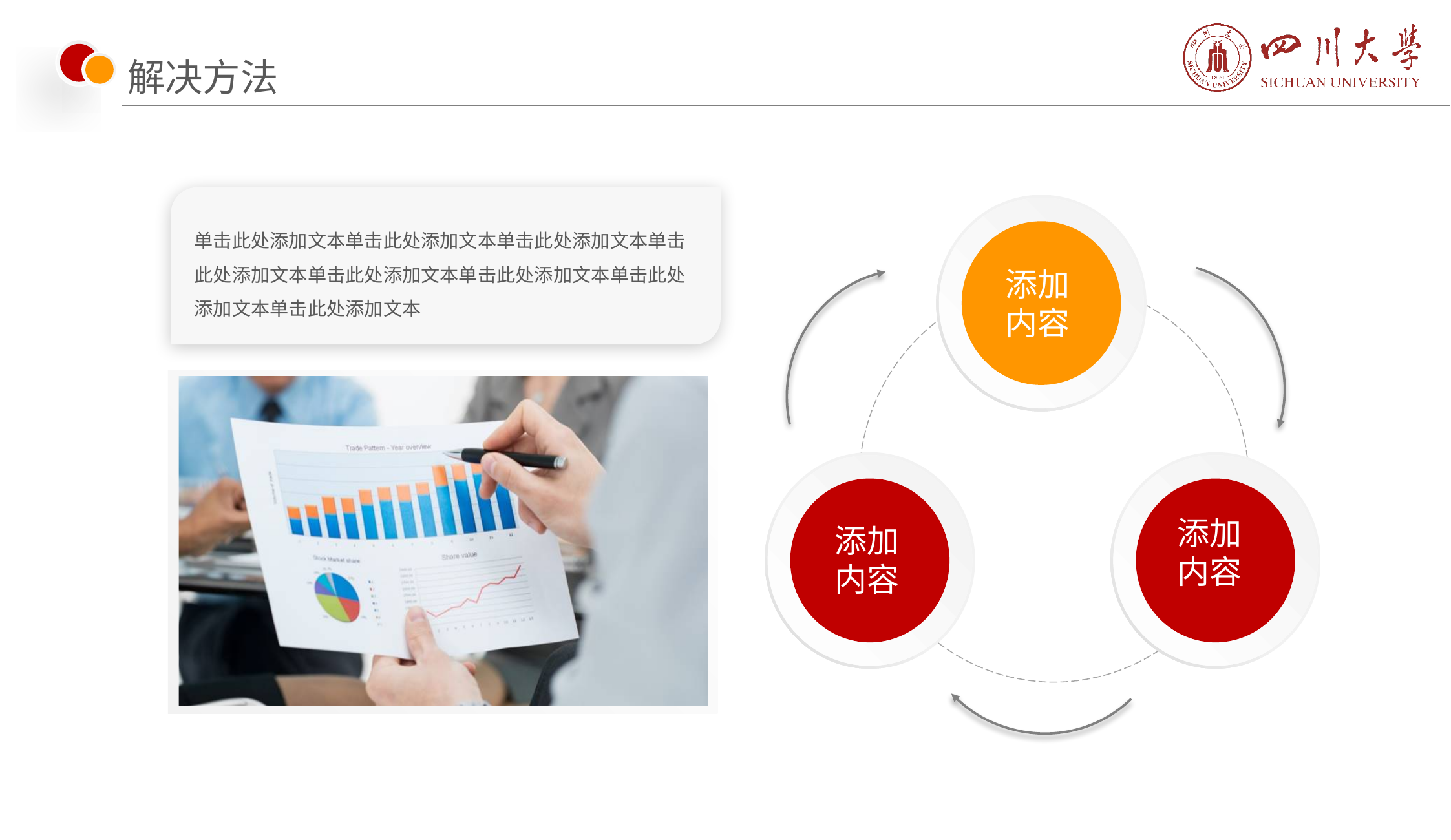

# 解决方法

单击此处添加文本单击此处添加文本单击此处添加文本单击此处添加文本单击此处添加文本单击此处添加文本单击此处添加文本单击此处添加文本

添加
内容

添加
内容

添加
内容
延迟符